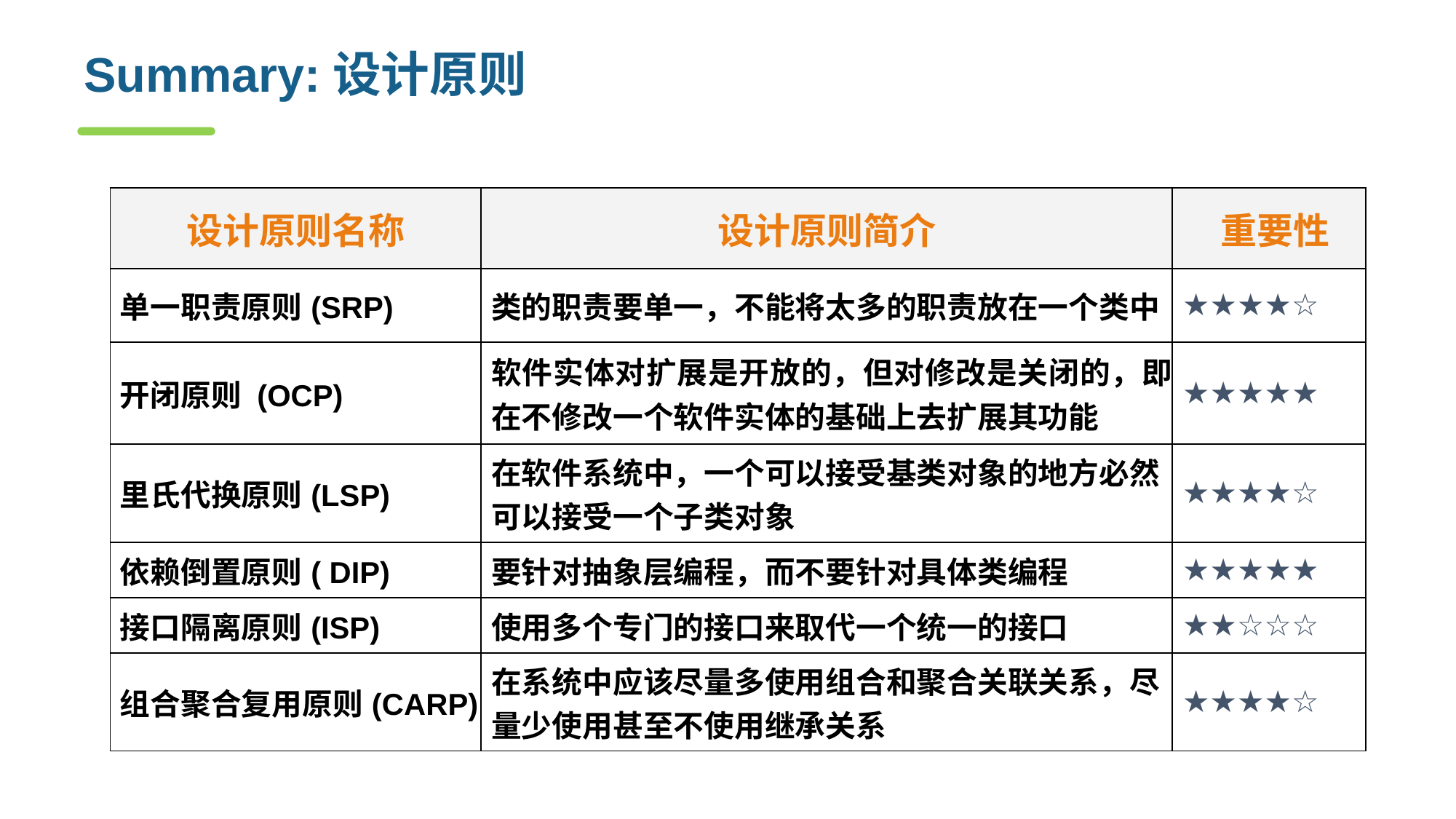

# Summary:设计原则
| 设计原则名称 | 设计原则简介 | 重要性 |
| --- | --- | --- |
| 单一职责原则(SRP) | 类的职责要单一，不能将太多的职责放在一个类中 | ★★★★☆ |
| 开闭原则 (OCP) | 软件实体对扩展是开放的，但对修改是关闭的，即在不修改一个软件实体的基础上去扩展其功能 | ★★★★★ |
| 里氏代换原则(LSP) | 在软件系统中，一个可以接受基类对象的地方必然可以接受一个子类对象 | ★★★★☆ |
| 依赖倒置原则( DIP) | 要针对抽象层编程，而不要针对具体类编程 | ★★★★★ |
| 接口隔离原则(ISP) | 使用多个专门的接口来取代一个统一的接口 | ★★☆☆☆ |
| 组合聚合复用原则(CARP) | 在系统中应该尽量多使用组合和聚合关联关系，尽量少使用甚至不使用继承关系 | ★★★★☆ |
30